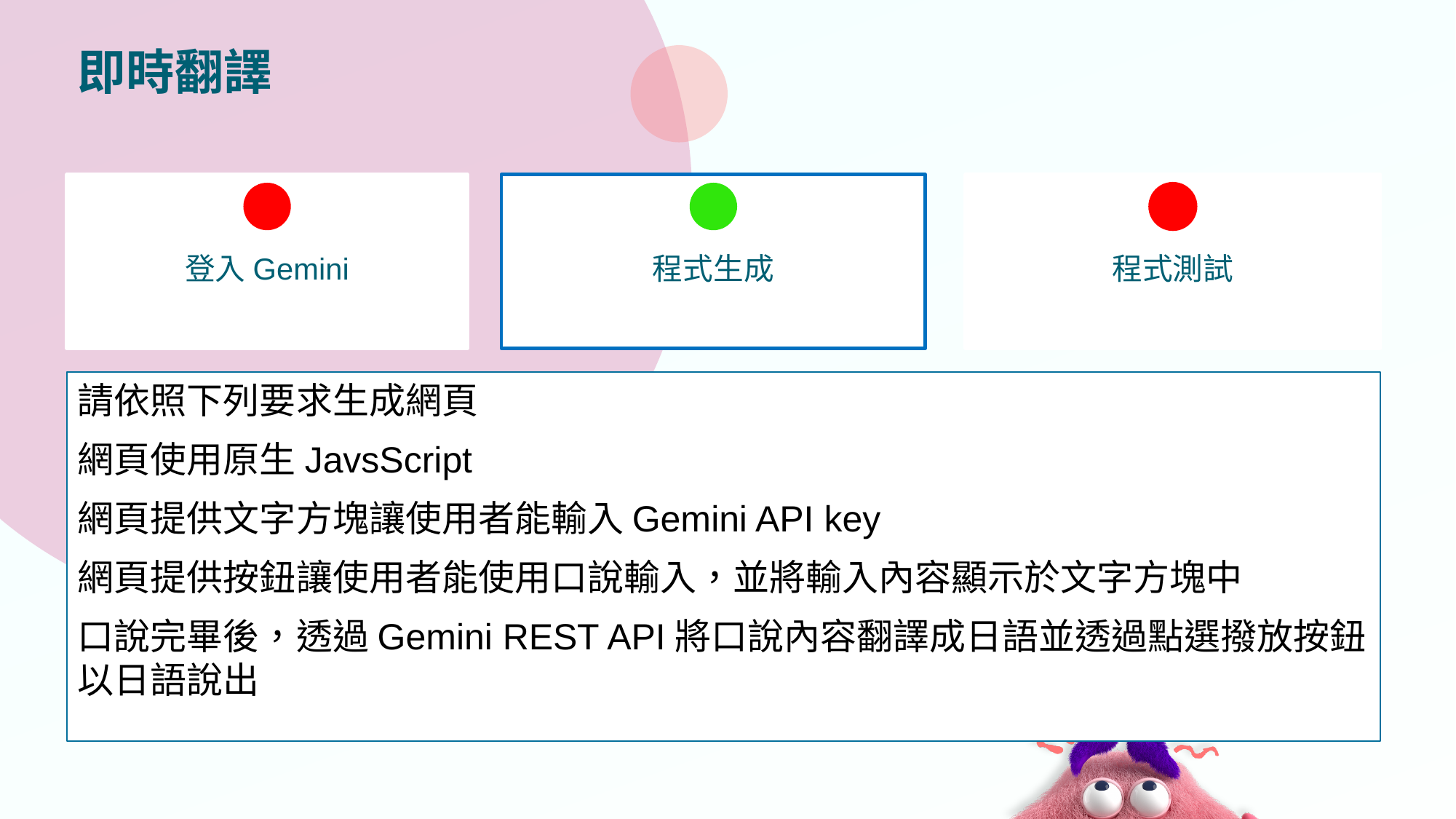

# 即時翻譯

登入Gemini

程式生成

程式測試

請依照下列要求生成網頁
網頁使用原生JavsScript
網頁提供文字方塊讓使用者能輸入Gemini API key
網頁提供按鈕讓使用者能使用口說輸入，並將輸入內容顯示於文字方塊中
口說完畢後，透過Gemini REST API將口說內容翻譯成日語並透過點選撥放按鈕以日語說出